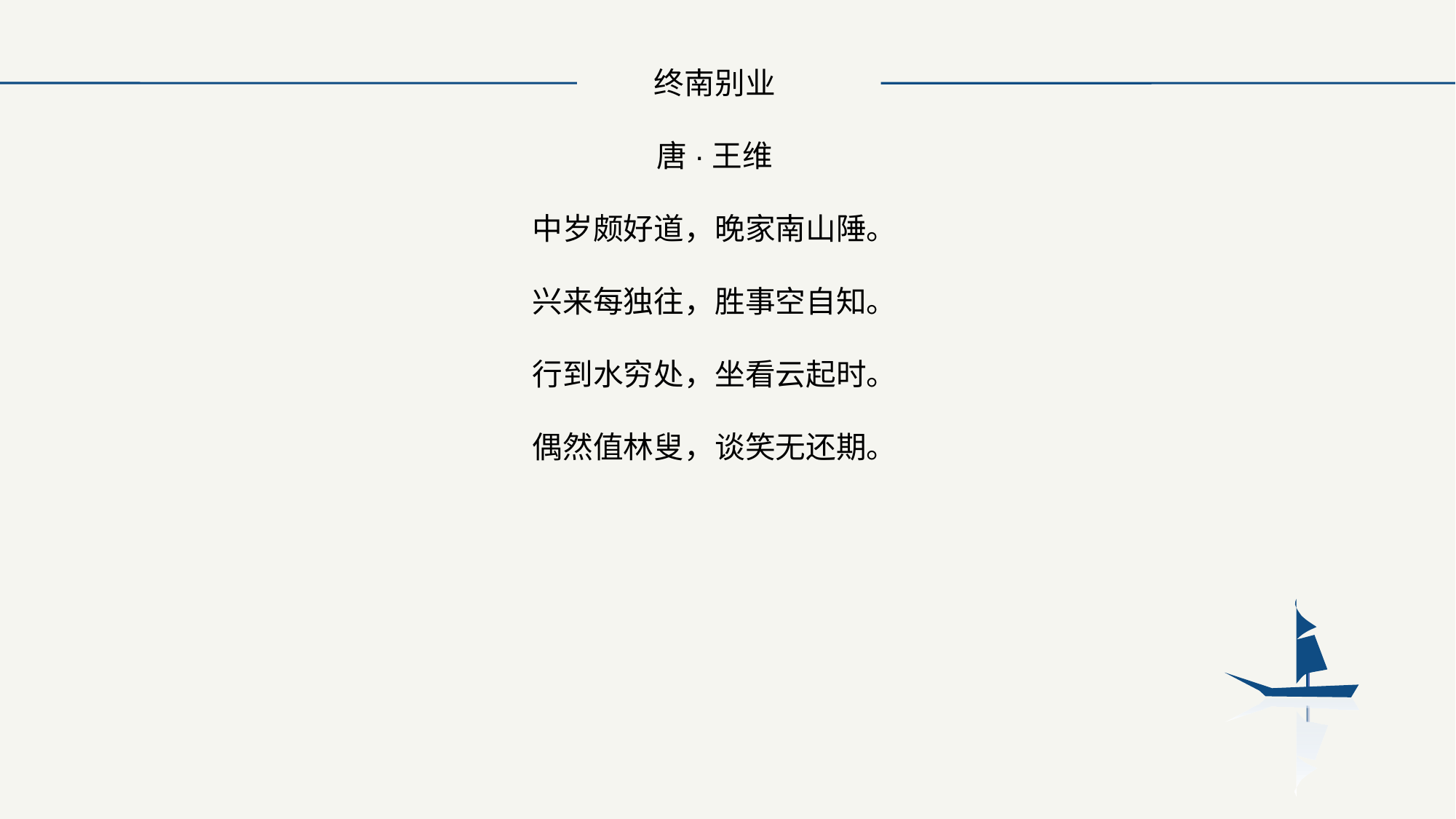

终南别业

唐·王维

中岁颇好道，晚家南山陲。

兴来每独往，胜事空自知。

行到水穷处，坐看云起时。

偶然值林叟，谈笑无还期。